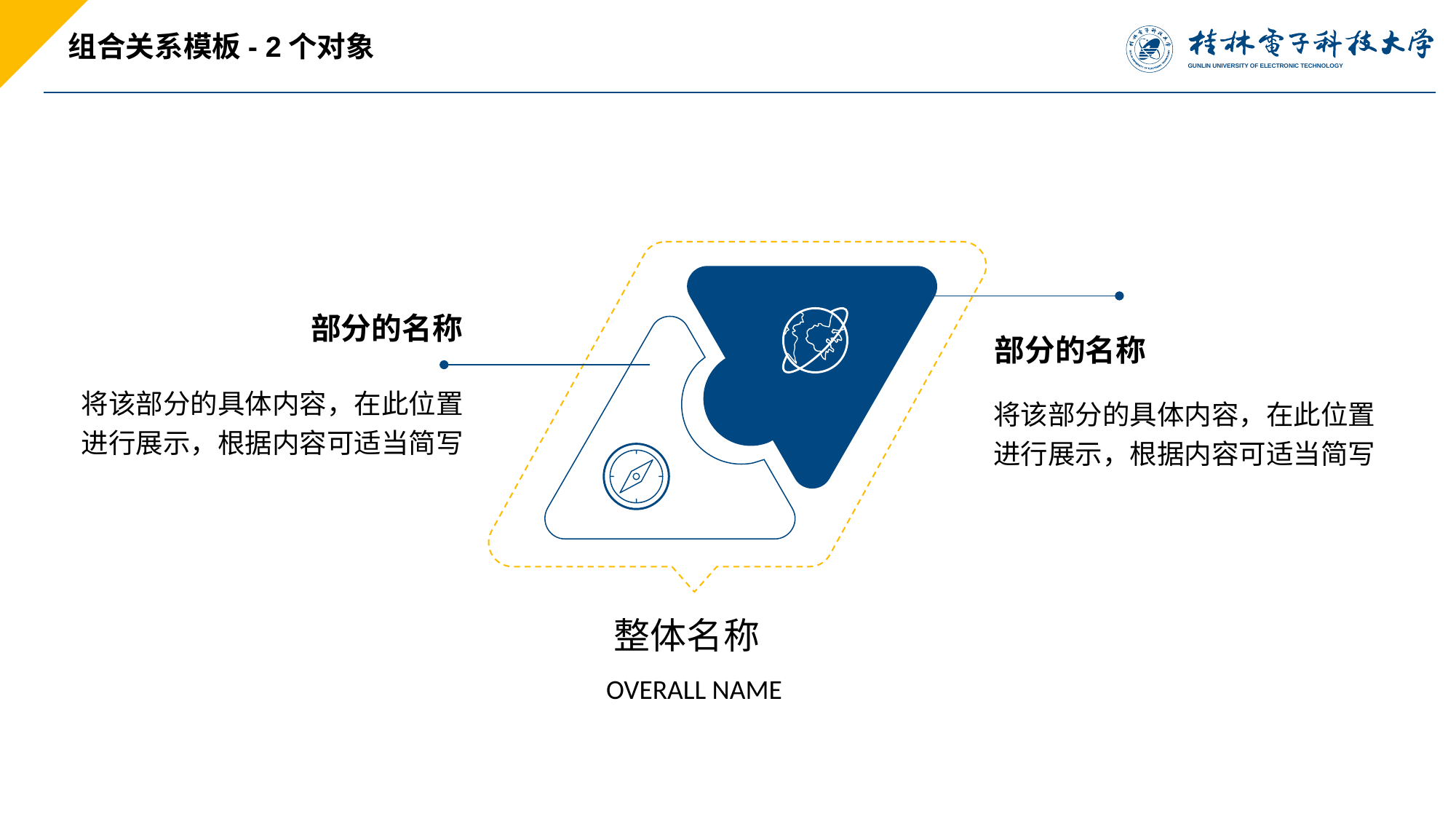

组合关系模板- 2个对象

部分的名称

部分的名称
将该部分的具体内容，在此位置进行展示，根据内容可适当简写
将该部分的具体内容，在此位置进行展示，根据内容可适当简写

整体名称
OVERALL NAME